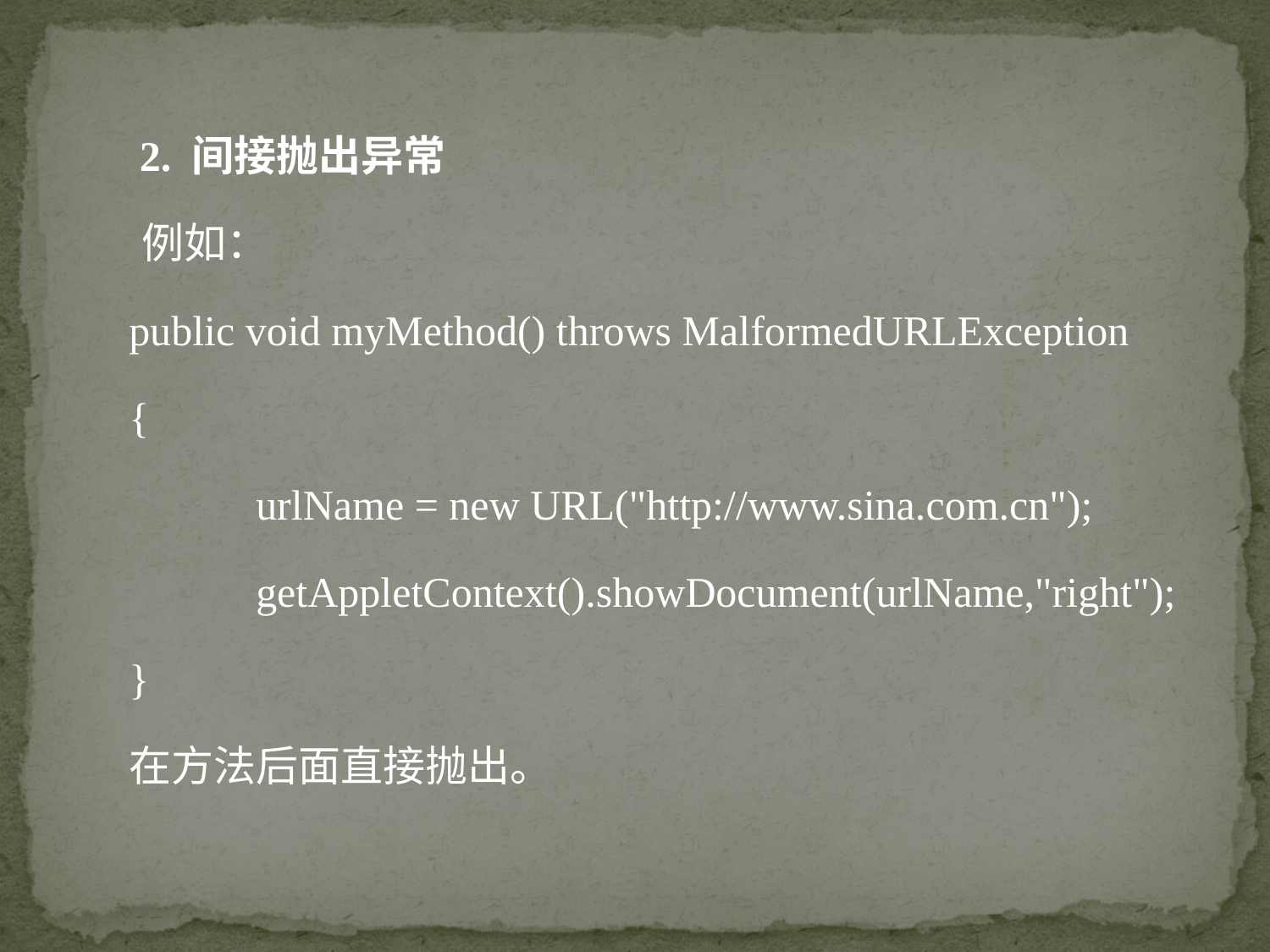

2. 间接抛出异常
       例如：
public void myMethod() throws MalformedURLException
{
	urlName = new URL("http://www.sina.com.cn");
	getAppletContext().showDocument(urlName,"right");
}
在方法后面直接抛出。